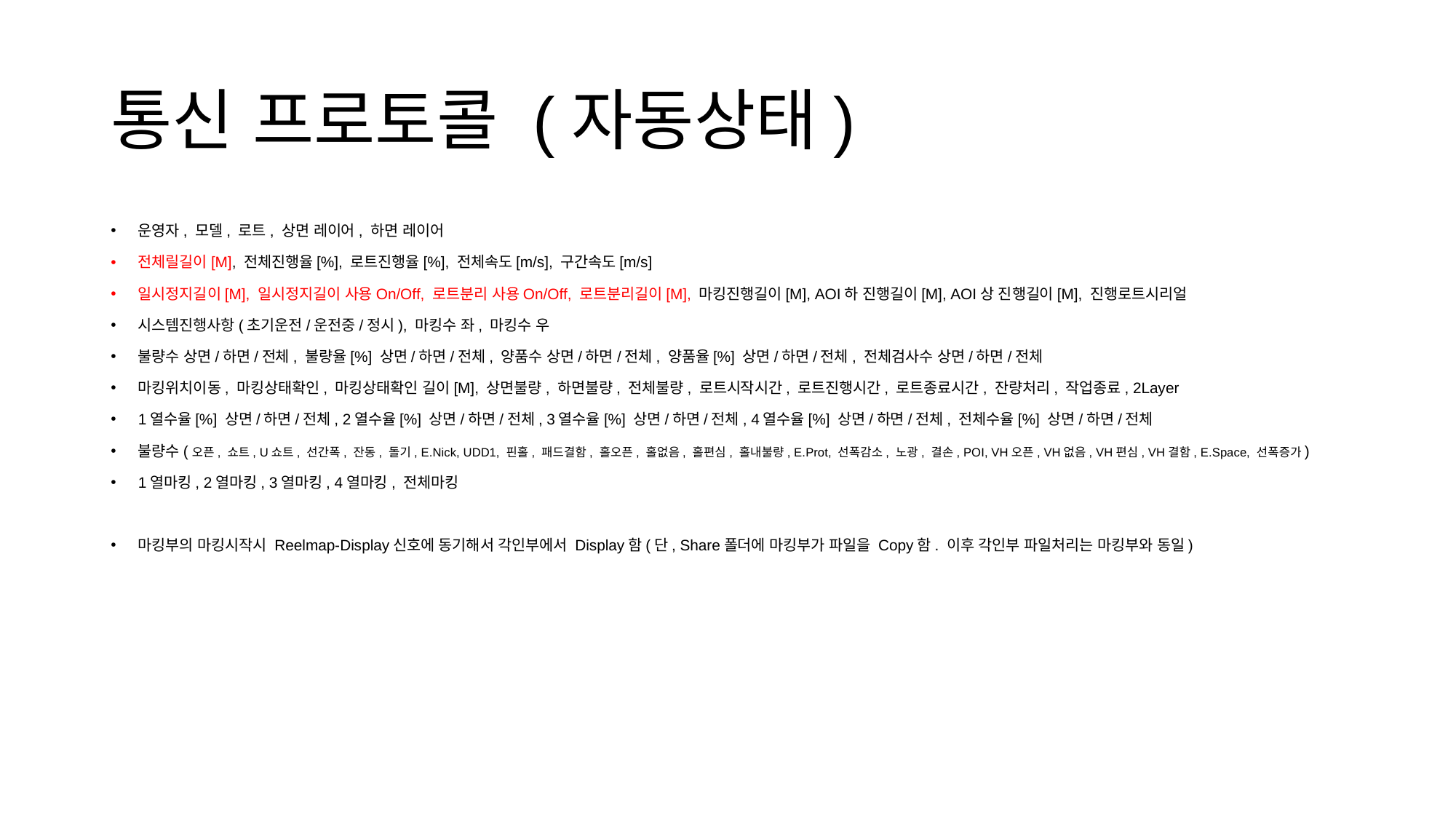

# 통신 프로토콜 (자동상태)
운영자, 모델, 로트, 상면 레이어, 하면 레이어
전체릴길이[M], 전체진행율[%], 로트진행율[%], 전체속도[m/s], 구간속도[m/s]
일시정지길이[M], 일시정지길이 사용On/Off, 로트분리 사용On/Off, 로트분리길이[M], 마킹진행길이[M], AOI하 진행길이[M], AOI상 진행길이[M], 진행로트시리얼
시스템진행사항(초기운전/운전중/정시), 마킹수 좌, 마킹수 우
불량수 상면/하면/전체, 불량율[%] 상면/하면/전체, 양품수 상면/하면/전체, 양품율[%] 상면/하면/전체, 전체검사수 상면/하면/전체
마킹위치이동, 마킹상태확인, 마킹상태확인 길이[M], 상면불량, 하면불량, 전체불량, 로트시작시간, 로트진행시간, 로트종료시간, 잔량처리, 작업종료, 2Layer
1열수율[%] 상면/하면/전체, 2열수율[%] 상면/하면/전체, 3열수율[%] 상면/하면/전체, 4열수율[%] 상면/하면/전체, 전체수율[%] 상면/하면/전체
불량수(오픈, 쇼트, U쇼트, 선간폭, 잔동, 돌기, E.Nick, UDD1, 핀홀, 패드결함, 홀오픈, 홀없음, 홀편심, 홀내불량, E.Prot, 선폭감소, 노광, 결손, POI, VH오픈, VH없음, VH편심, VH결함, E.Space, 선폭증가)
1열마킹, 2열마킹, 3열마킹, 4열마킹, 전체마킹

마킹부의 마킹시작시 Reelmap-Display신호에 동기해서 각인부에서 Display함(단, Share폴더에 마킹부가 파일을 Copy함. 이후 각인부 파일처리는 마킹부와 동일)